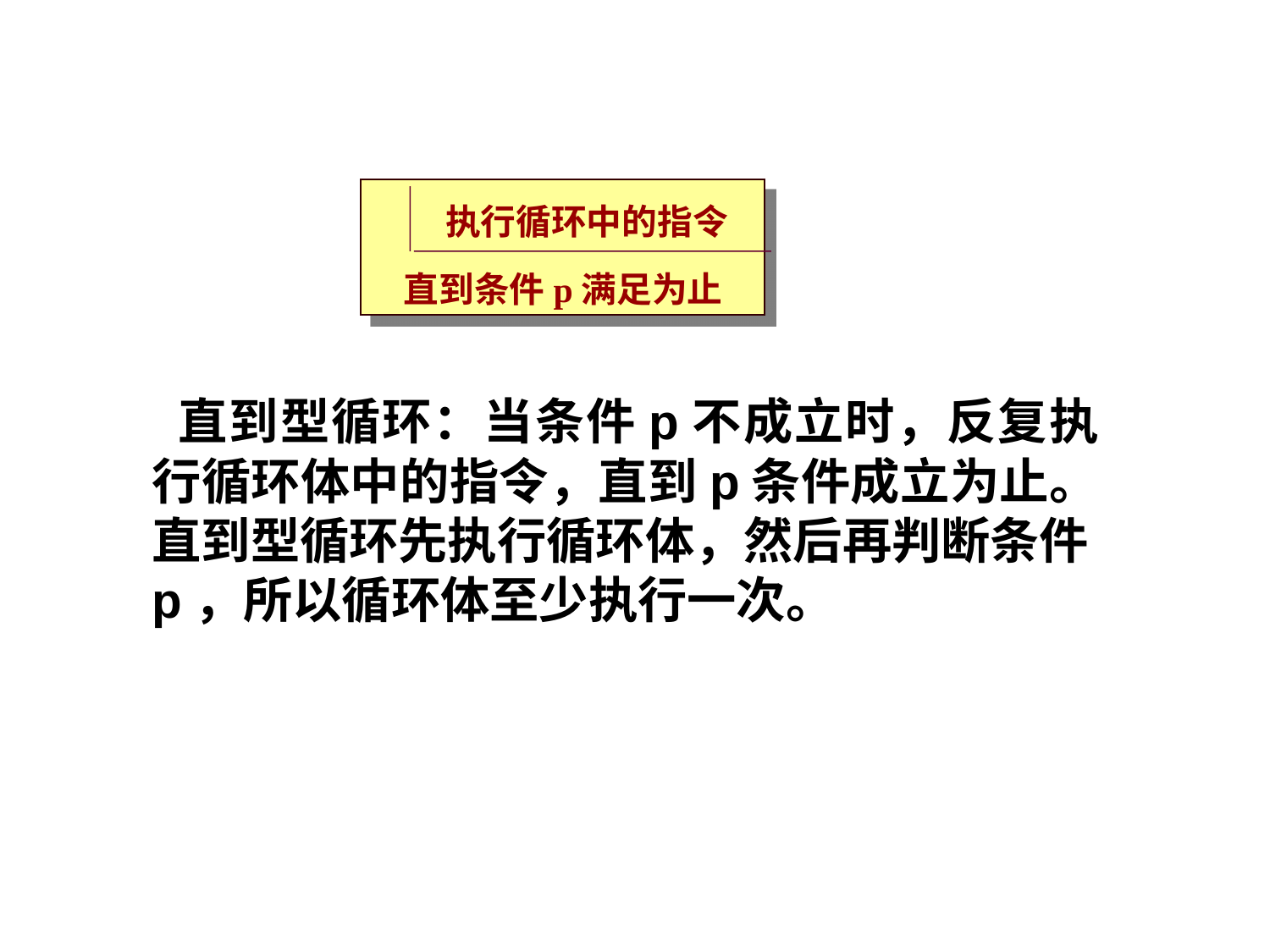

执行循环中的指令

直到条件p满足为止
    直到型循环：当条件p不成立时，反复执行循环体中的指令，直到p条件成立为止。直到型循环先执行循环体，然后再判断条件p，所以循环体至少执行一次。